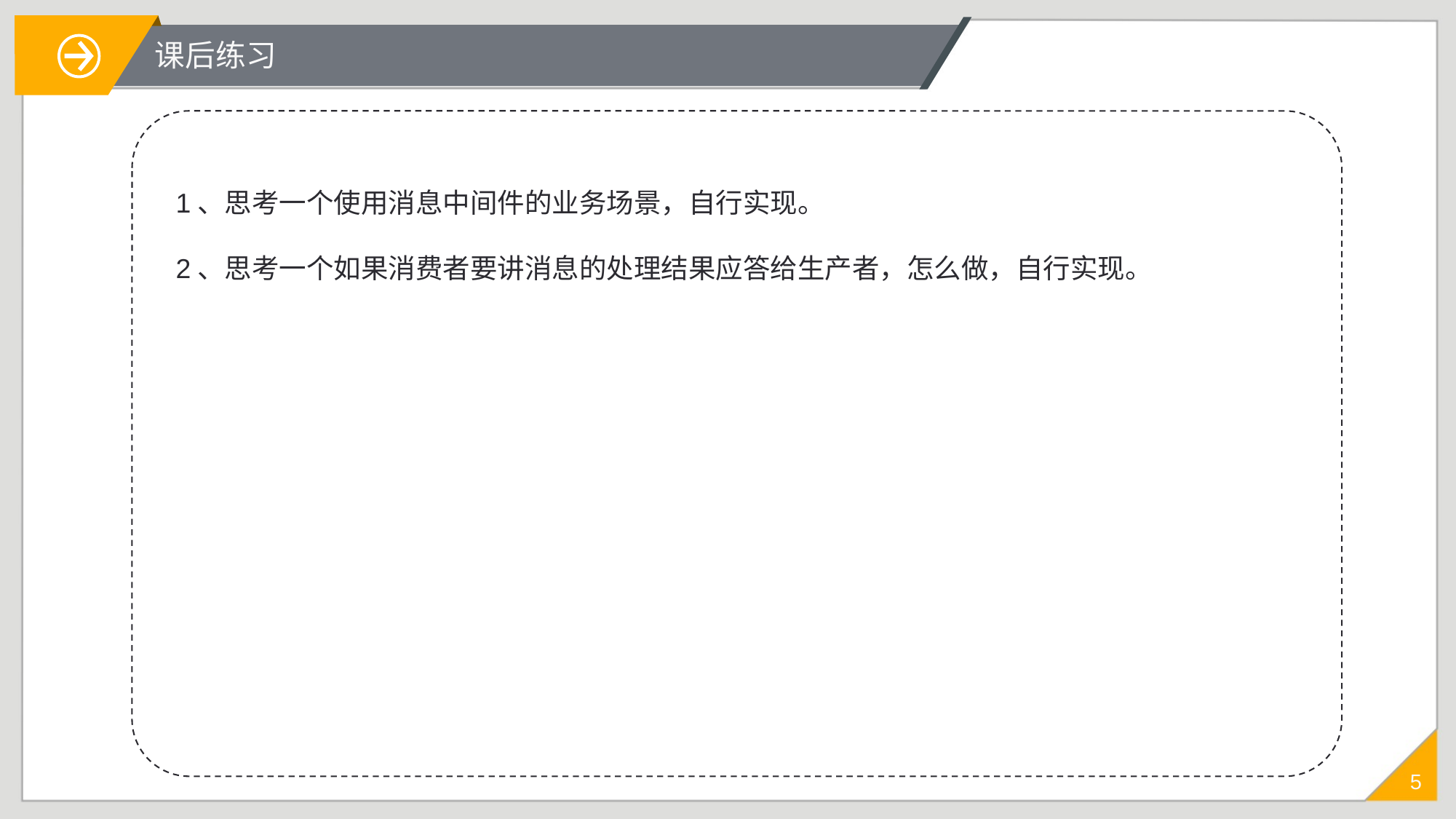

课后练习

1、思考一个使用消息中间件的业务场景，自行实现。

2、思考一个如果消费者要讲消息的处理结果应答给生产者，怎么做，自行实现。